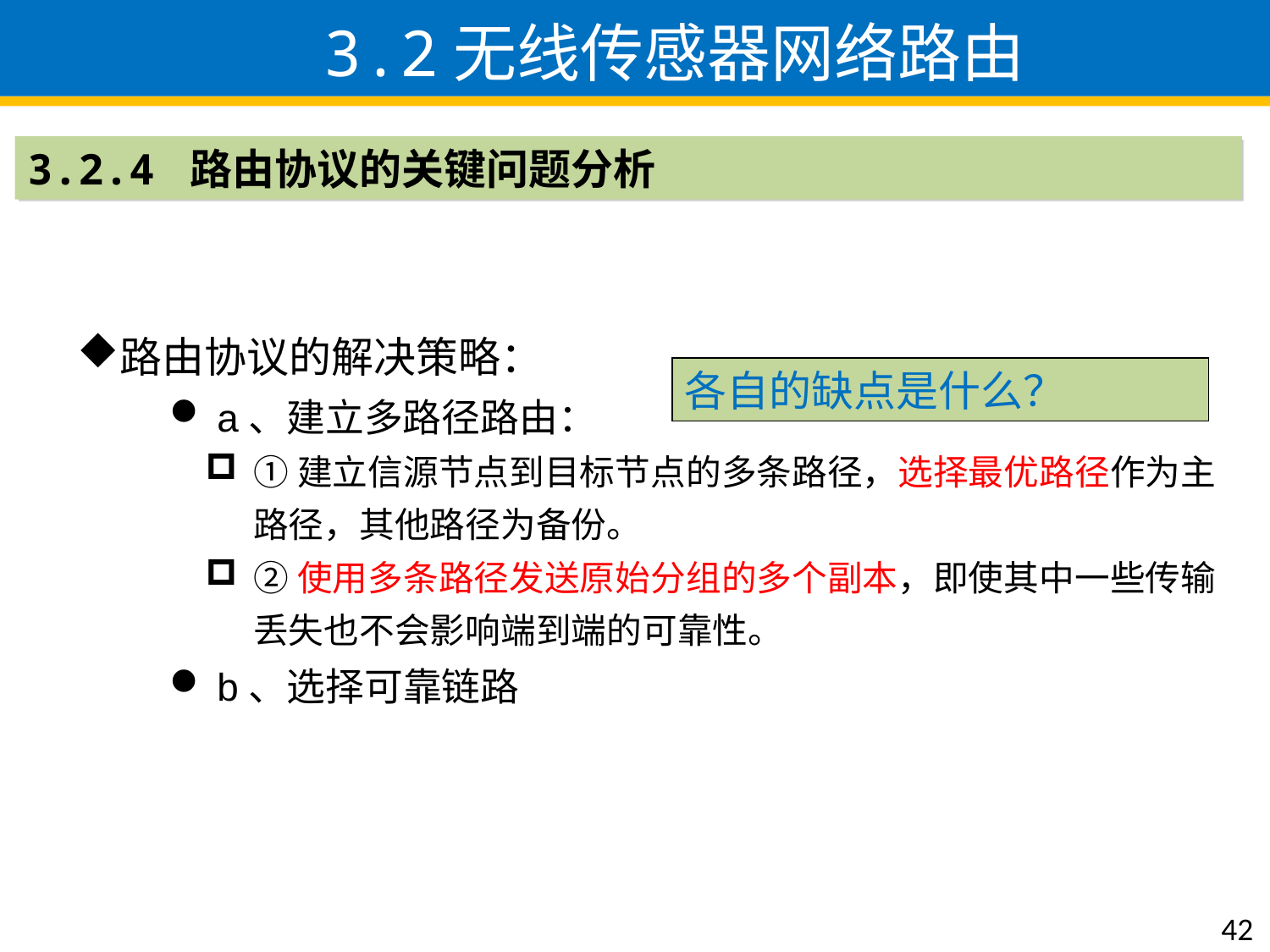

3.2无线传感器网络路由
3.2.4 路由协议的关键问题分析
路由协议的解决策略：
a、建立多路径路由：
①建立信源节点到目标节点的多条路径，选择最优路径作为主路径，其他路径为备份。
②使用多条路径发送原始分组的多个副本，即使其中一些传输丢失也不会影响端到端的可靠性。
b、选择可靠链路
各自的缺点是什么？
42